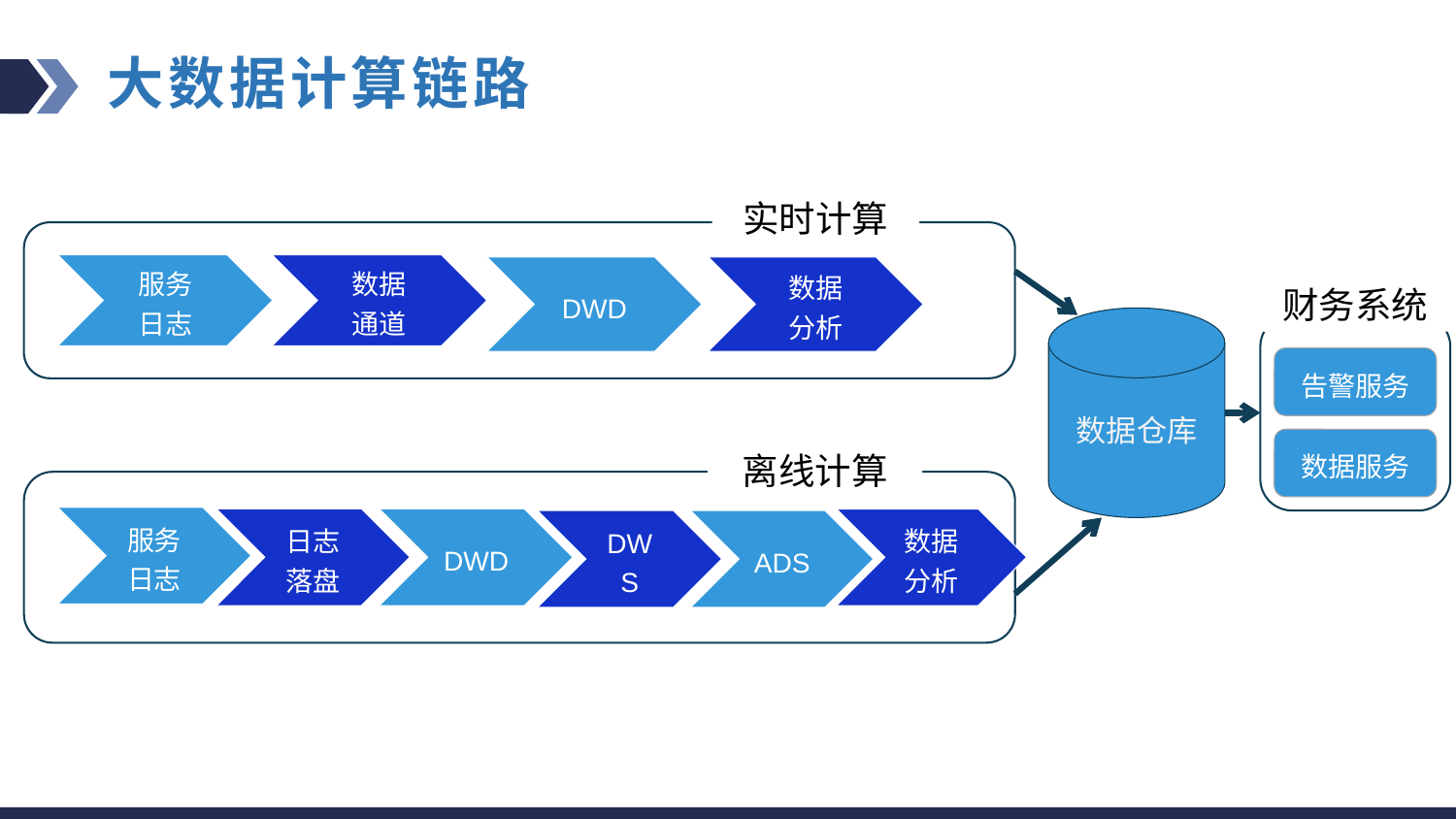

# 大数据计算链路
实时计算

服务
日志
数据
通道
DWD
数据
分析
财务系统
告警服务

数据服务
数据仓库
离线计算

服务
日志
日志
落盘
DWD
数据分析
DWS
ADS